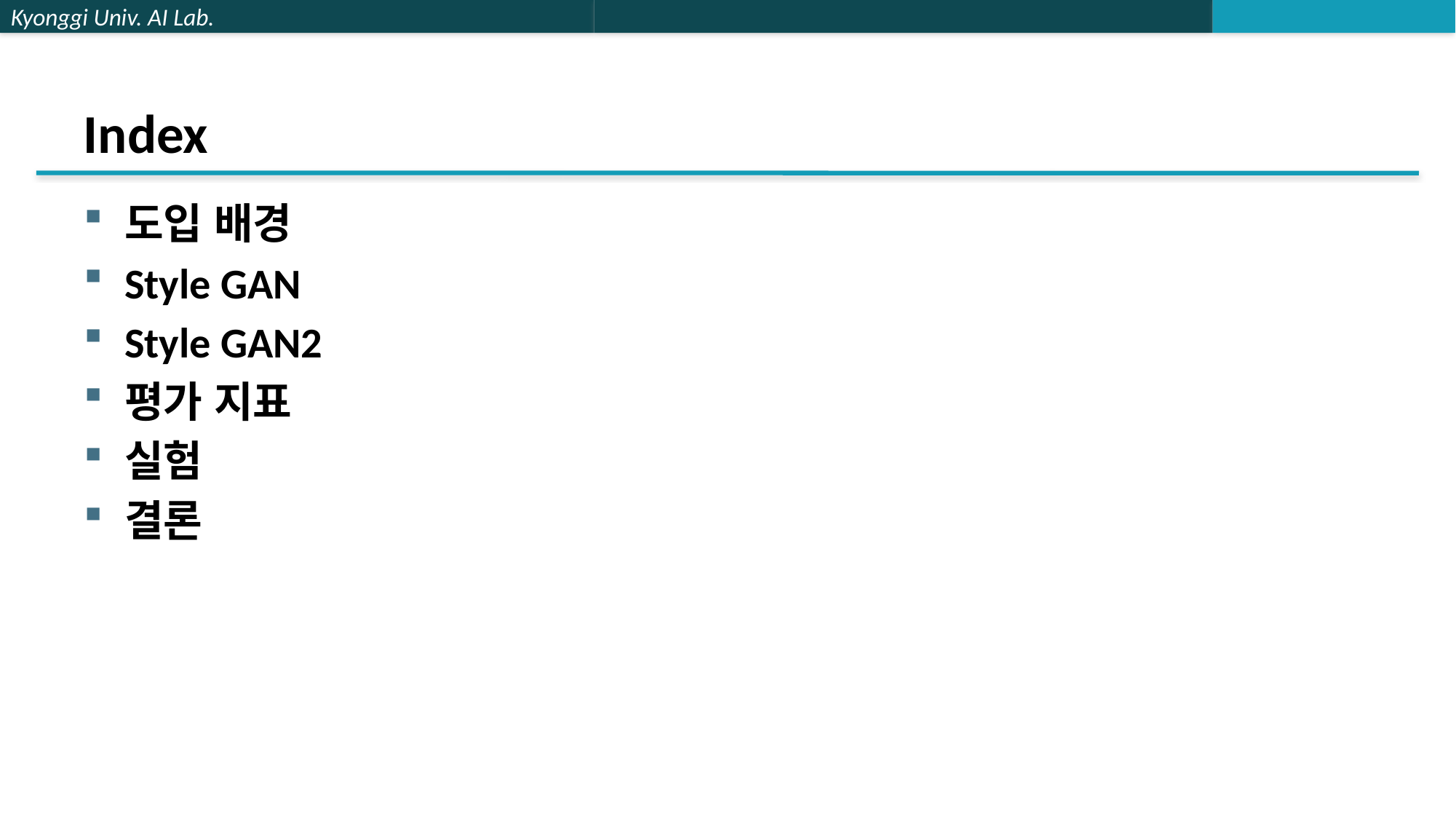

# Index
도입 배경
Style GAN
Style GAN2
평가 지표
실험
결론